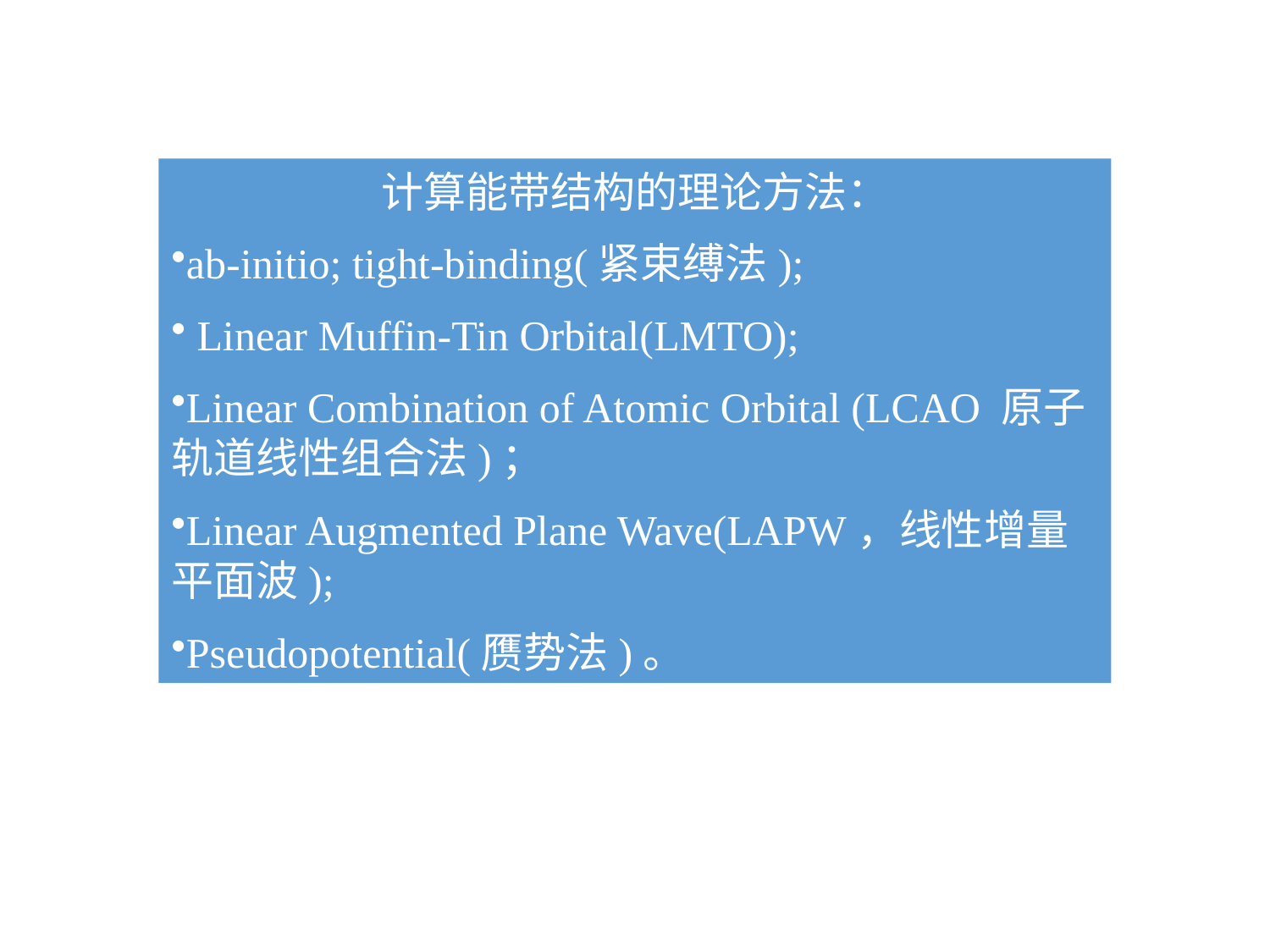

计算能带结构的理论方法：
ab-initio; tight-binding(紧束缚法);
 Linear Muffin-Tin Orbital(LMTO);
Linear Combination of Atomic Orbital (LCAO 原子轨道线性组合法)；
Linear Augmented Plane Wave(LAPW，线性增量平面波);
Pseudopotential(赝势法)。
10